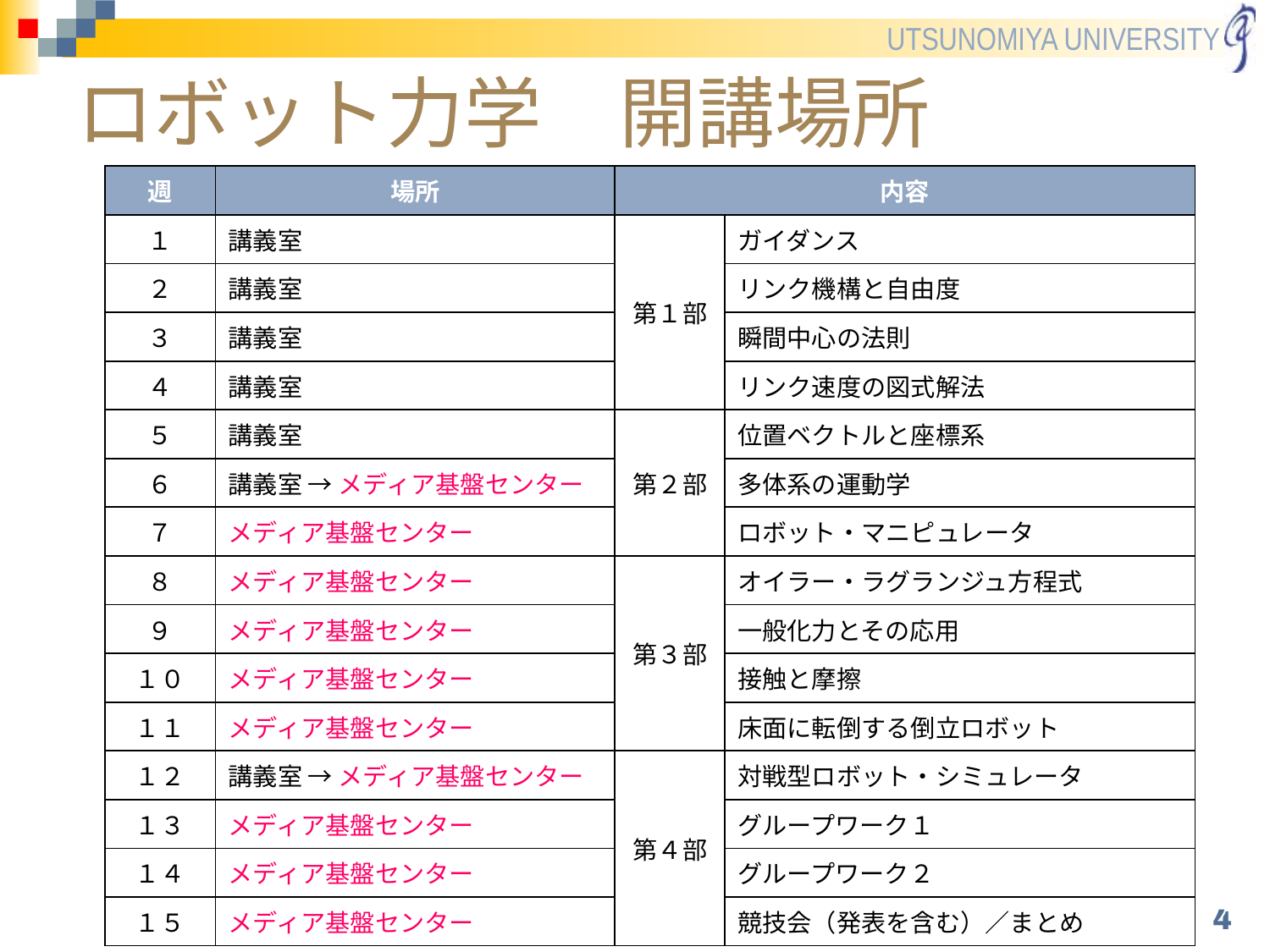

# ロボット力学　開講場所
| 週 | 場所 | 内容 |  |
| --- | --- | --- | --- |
| １ | 講義室 | 第１部 | ガイダンス |
| ２ | 講義室 |  | リンク機構と自由度 |
| ３ | 講義室 |  | 瞬間中心の法則 |
| ４ | 講義室 |  | リンク速度の図式解法 |
| ５ | 講義室 | 第２部 | 位置ベクトルと座標系 |
| ６ | 講義室 → メディア基盤センター |  | 多体系の運動学 |
| ７ | メディア基盤センター |  | ロボット・マニピュレータ |
| ８ | メディア基盤センター | 第３部 | オイラー・ラグランジュ方程式 |
| ９ | メディア基盤センター |  | 一般化力とその応用 |
| １０ | メディア基盤センター |  | 接触と摩擦 |
| １１ | メディア基盤センター |  | 床面に転倒する倒立ロボット |
| １２ | 講義室 → メディア基盤センター | 第４部 | 対戦型ロボット・シミュレータ |
| １３ | メディア基盤センター |  | グループワーク１ |
| １４ | メディア基盤センター |  | グループワーク２ |
| １５ | メディア基盤センター |  | 競技会（発表を含む）／まとめ |

4